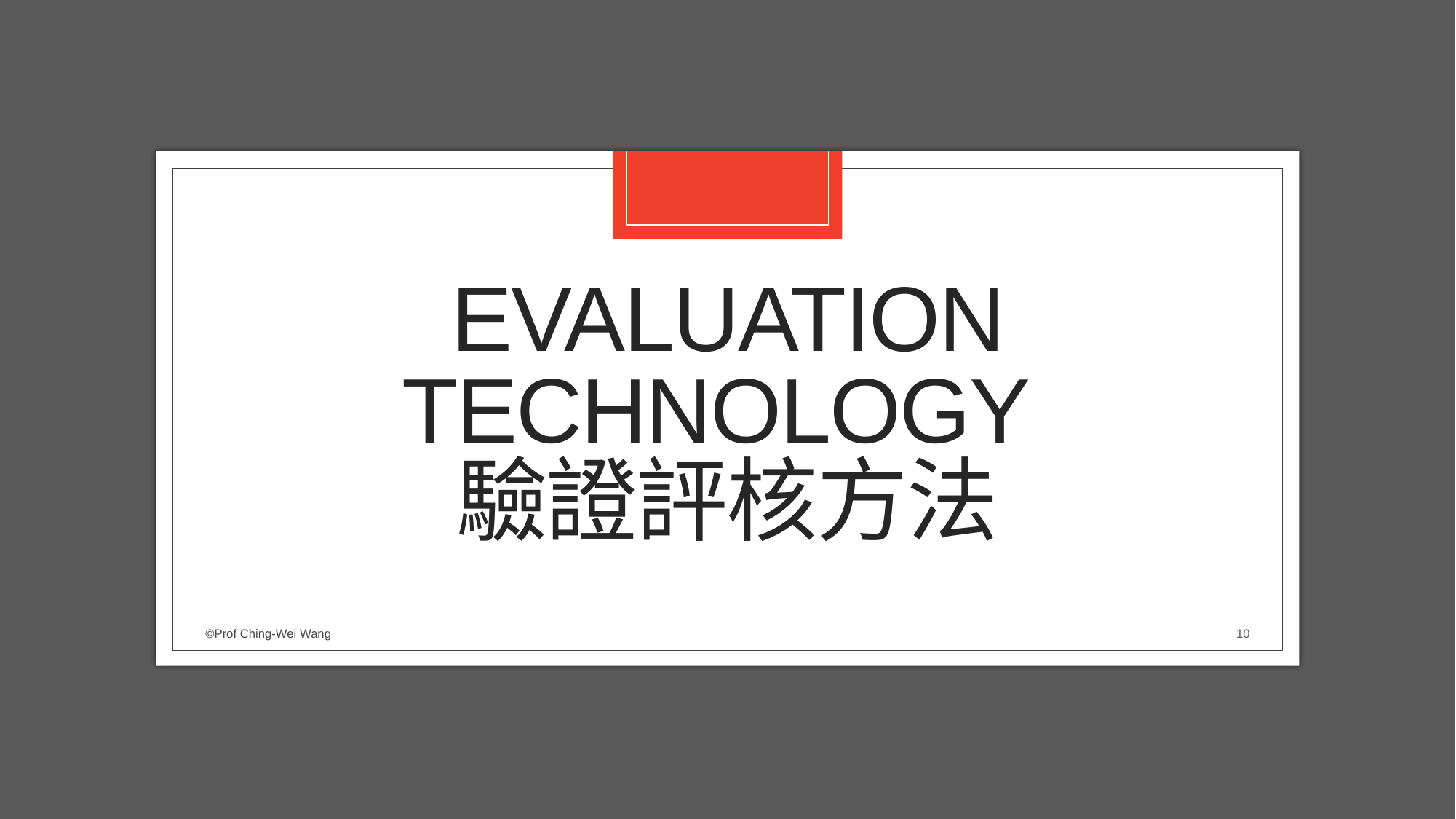

# Evaluation Technology 驗證評核方法

©Prof Ching-Wei Wang
10